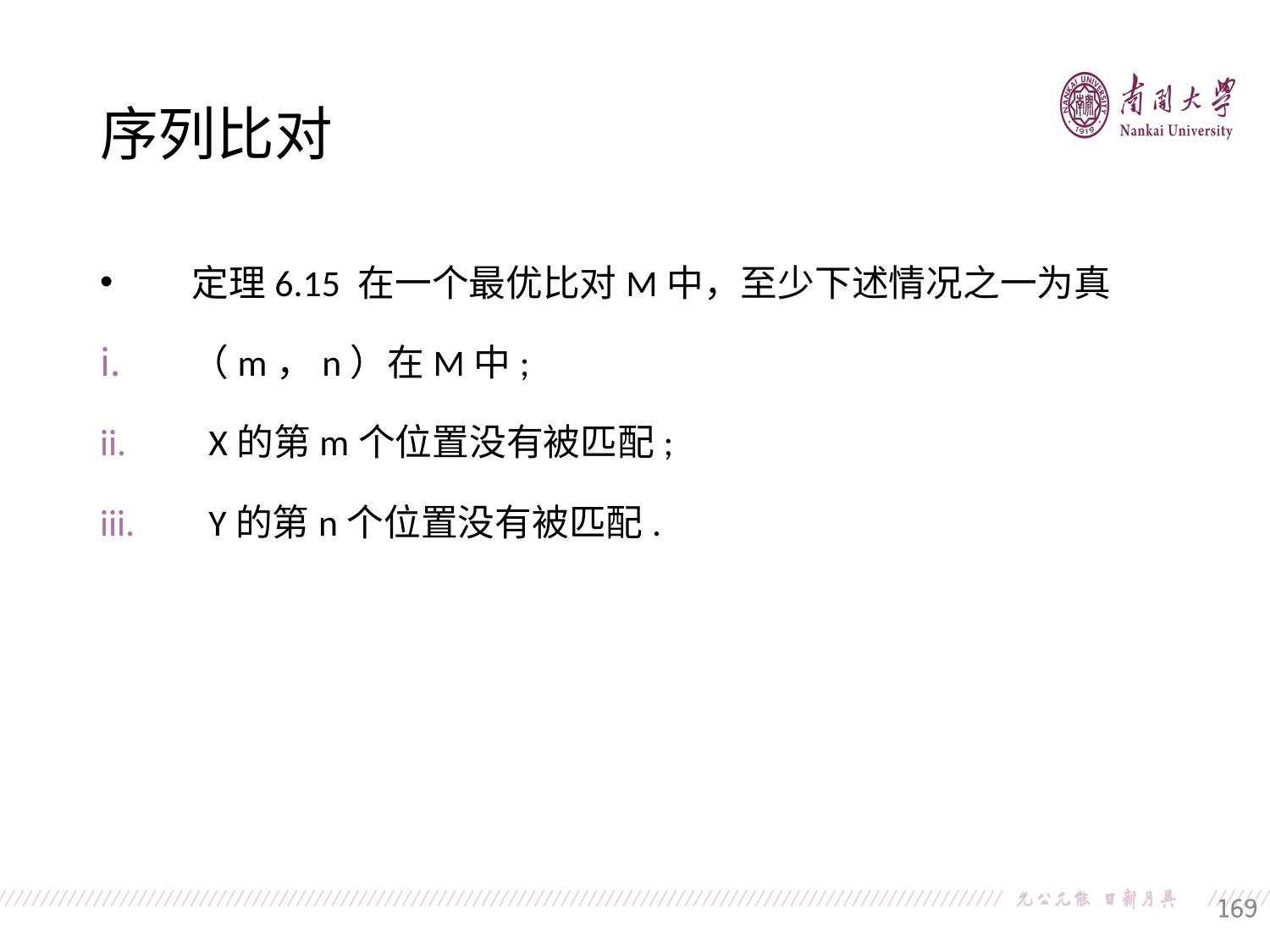

序列比对
定理6.15 在一个最优比对M中，至少下述情况之一为真
（m，n）在M中;
  X的第m个位置没有被匹配;
  Y的第n个位置没有被匹配.
169